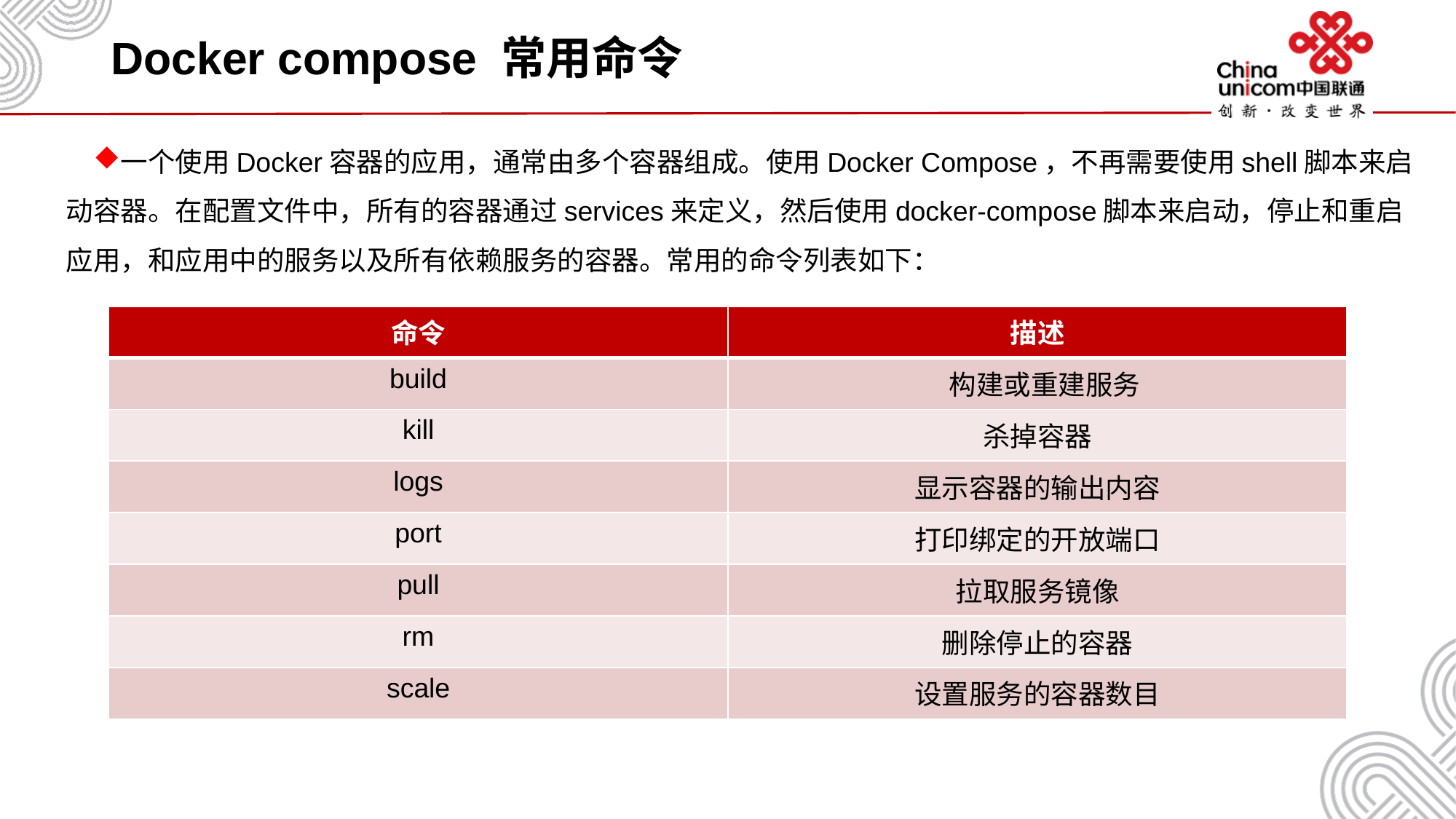

# Docker compose 常用命令
一个使用Docker容器的应用，通常由多个容器组成。使用Docker Compose，不再需要使用shell脚本来启动容器。在配置文件中，所有的容器通过services来定义，然后使用docker-compose脚本来启动，停止和重启应用，和应用中的服务以及所有依赖服务的容器。常用的命令列表如下：

| 命令 | 描述 |
| --- | --- |
| build | 构建或重建服务 |
| kill | 杀掉容器 |
| logs | 显示容器的输出内容 |
| port | 打印绑定的开放端口 |
| pull | 拉取服务镜像 |
| rm | 删除停止的容器 |
| scale | 设置服务的容器数目 |